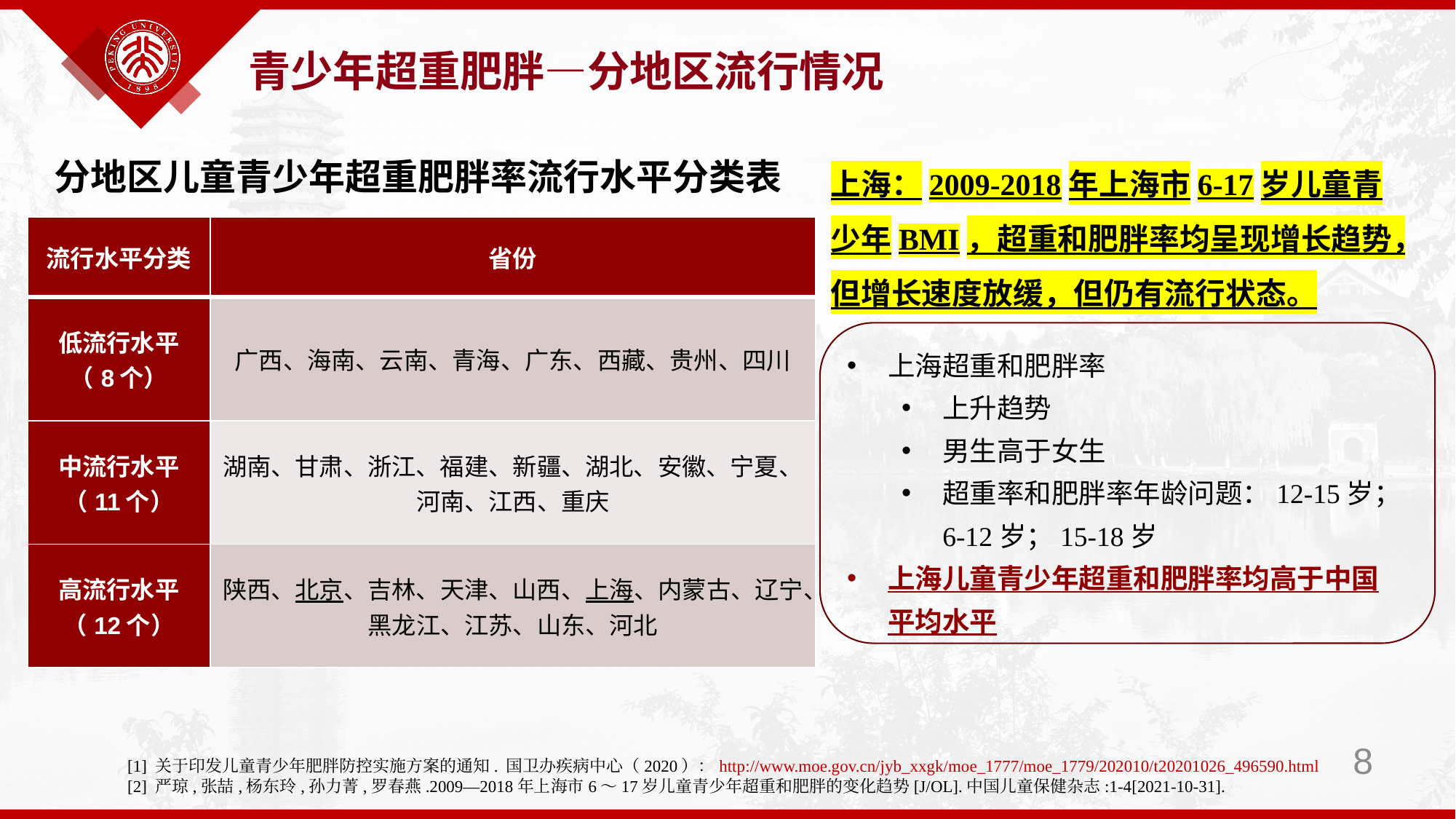

青少年超重肥胖—分地区流行情况

上海：2009-2018年上海市6-17岁儿童青少年BMI，超重和肥胖率均呈现增长趋势，但增长速度放缓，但仍有流行状态。
分地区儿童青少年超重肥胖率流行水平分类表
| 流行水平分类 | 省份 |
| --- | --- |
| 低流行水平 （8个） | 广西、海南、云南、青海、广东、西藏、贵州、四川 |
| 中流行水平 （11个） | 湖南、甘肃、浙江、福建、新疆、湖北、安徽、宁夏、河南、江西、重庆 |
| 高流行水平 （12个） | 陕西、北京、吉林、天津、山西、上海、内蒙古、辽宁、黑龙江、江苏、山东、河北 |

上海超重和肥胖率
上升趋势
男生高于女生
超重率和肥胖率年龄问题：12-15岁；6-12岁；15-18岁
上海儿童青少年超重和肥胖率均高于中国平均水平
8
[1] 关于印发儿童青少年肥胖防控实施方案的通知. 国卫办疾病中心（2020）：http://www.moe.gov.cn/jyb_xxgk/moe_1777/moe_1779/202010/t20201026_496590.html
[2] 严琼,张喆,杨东玲,孙力菁,罗春燕.2009—2018年上海市6～17岁儿童青少年超重和肥胖的变化趋势[J/OL].中国儿童保健杂志:1-4[2021-10-31].